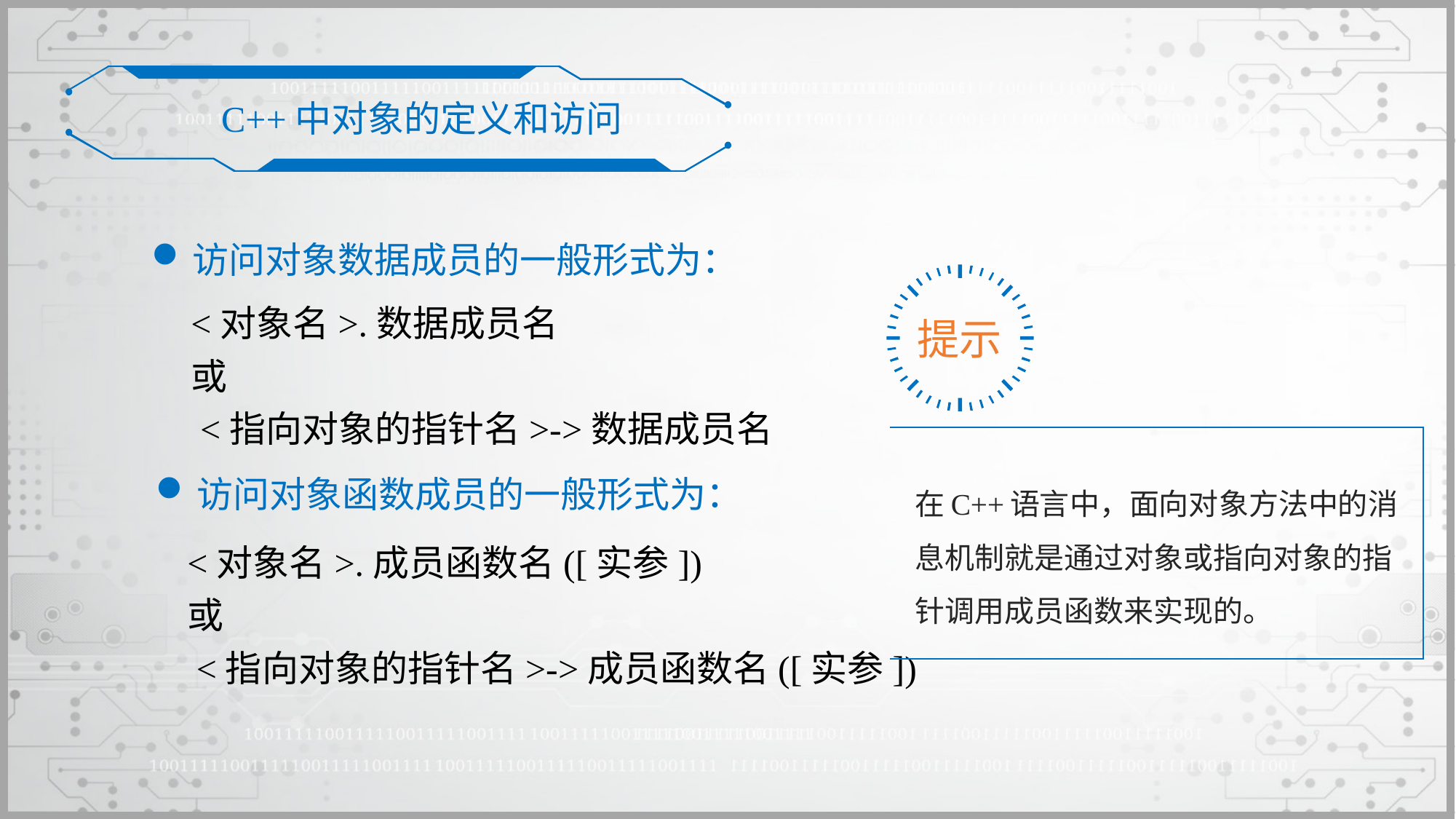

C++中对象的定义和访问
访问对象数据成员的一般形式为：

提示
<对象名>.数据成员名
或
 <指向对象的指针名>->数据成员名

在C++语言中，面向对象方法中的消息机制就是通过对象或指向对象的指针调用成员函数来实现的。
访问对象函数成员的一般形式为：
<对象名>.成员函数名([实参])
或
 <指向对象的指针名>->成员函数名([实参])